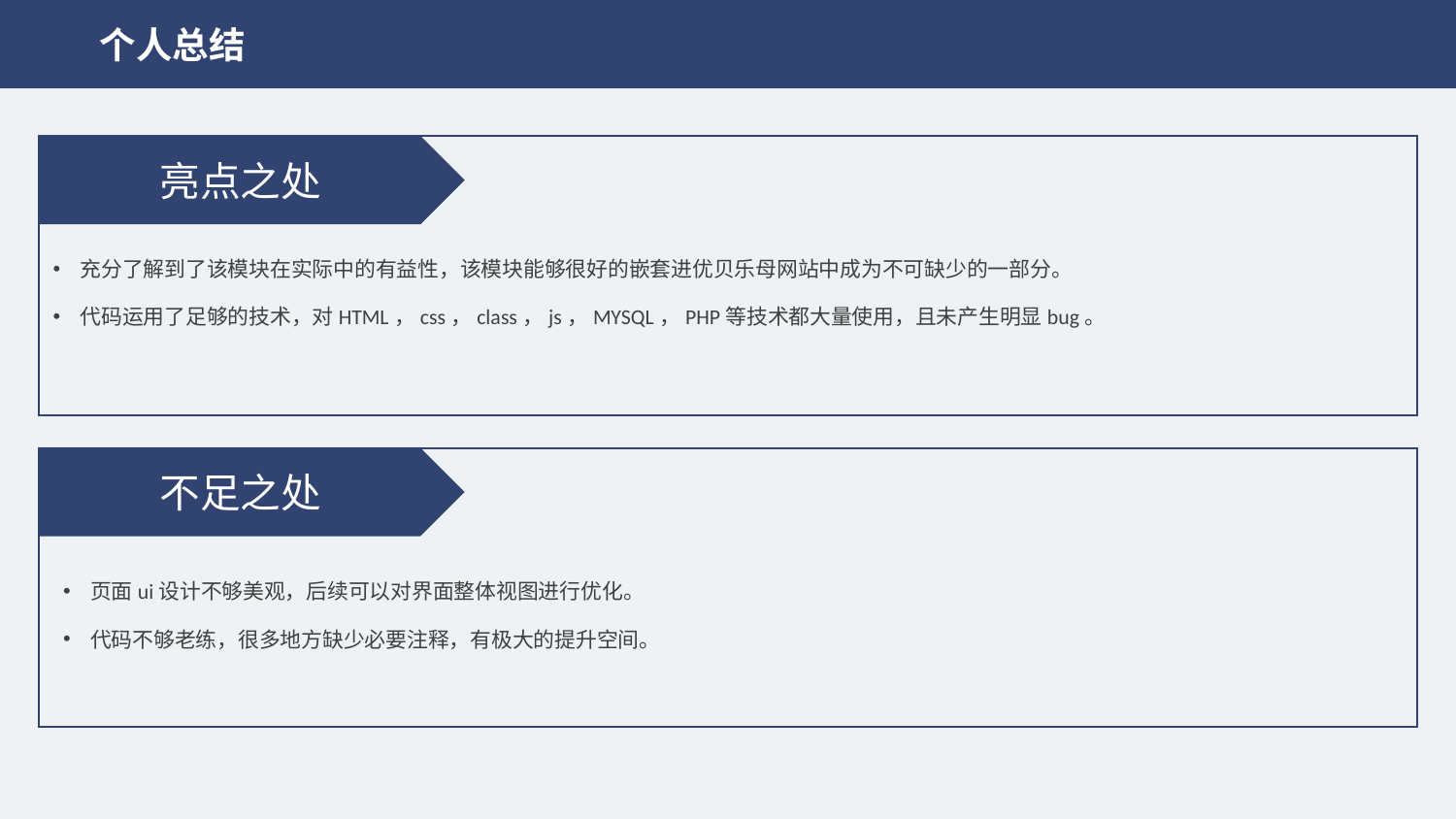

个人总结

亮点之处
充分了解到了该模块在实际中的有益性，该模块能够很好的嵌套进优贝乐母网站中成为不可缺少的一部分。
代码运用了足够的技术，对HTML，css，class，js，MYSQL，PHP等技术都大量使用，且未产生明显bug。

不足之处
页面ui设计不够美观，后续可以对界面整体视图进行优化。
代码不够老练，很多地方缺少必要注释，有极大的提升空间。